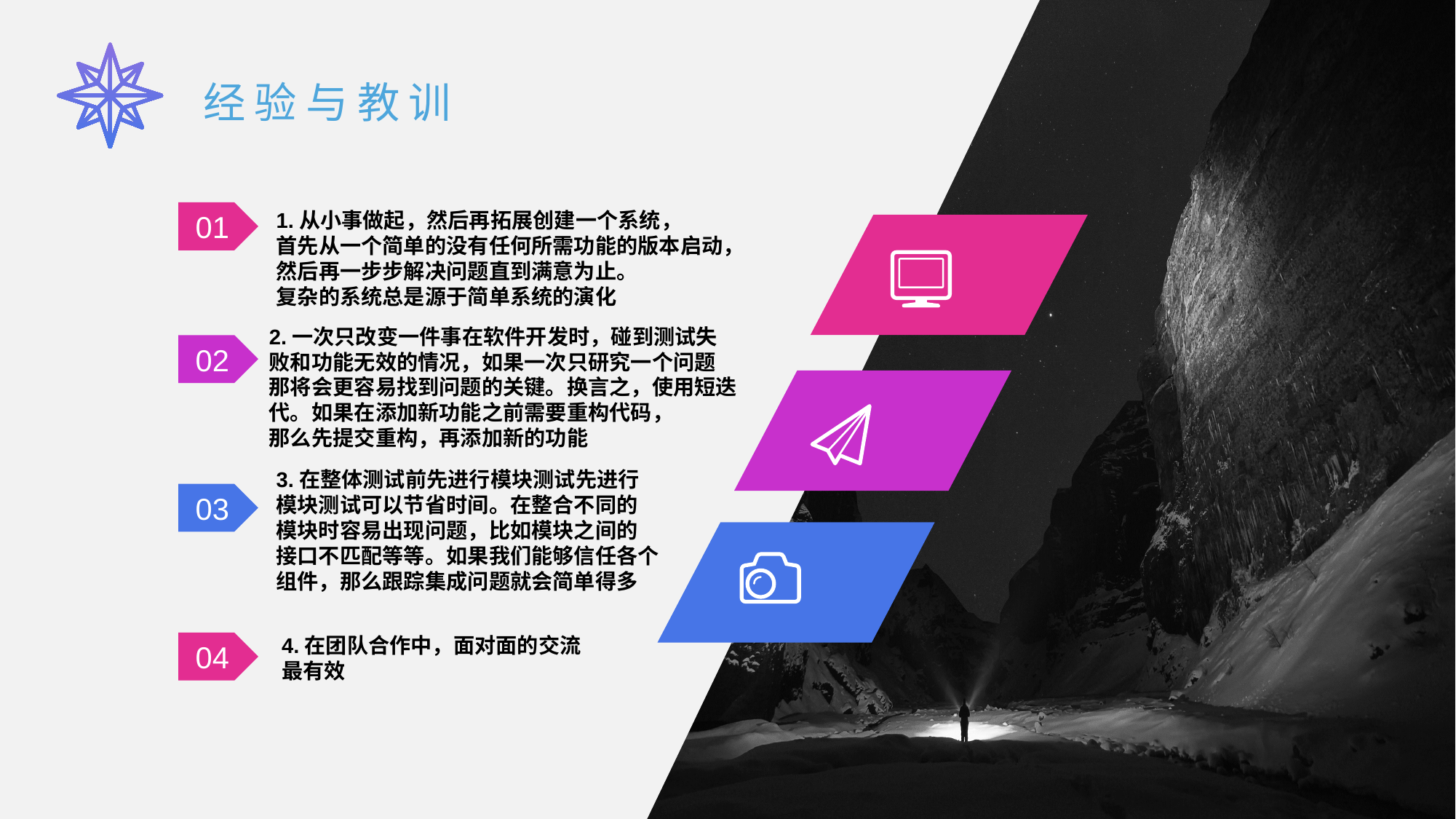

1.从小事做起，然后再拓展创建一个系统，
首先从一个简单的没有任何所需功能的版本启动，
然后再一步步解决问题直到满意为止。
复杂的系统总是源于简单系统的演化
01

02
2.一次只改变一件事在软件开发时，碰到测试失
败和功能无效的情况，如果一次只研究一个问题
那将会更容易找到问题的关键。换言之，使用短迭
代。如果在添加新功能之前需要重构代码，
那么先提交重构，再添加新的功能

03
3.在整体测试前先进行模块测试先进行
模块测试可以节省时间。在整合不同的
模块时容易出现问题，比如模块之间的
接口不匹配等等。如果我们能够信任各个
组件，那么跟踪集成问题就会简单得多

经验与教训
4.在团队合作中，面对面的交流最有效
04